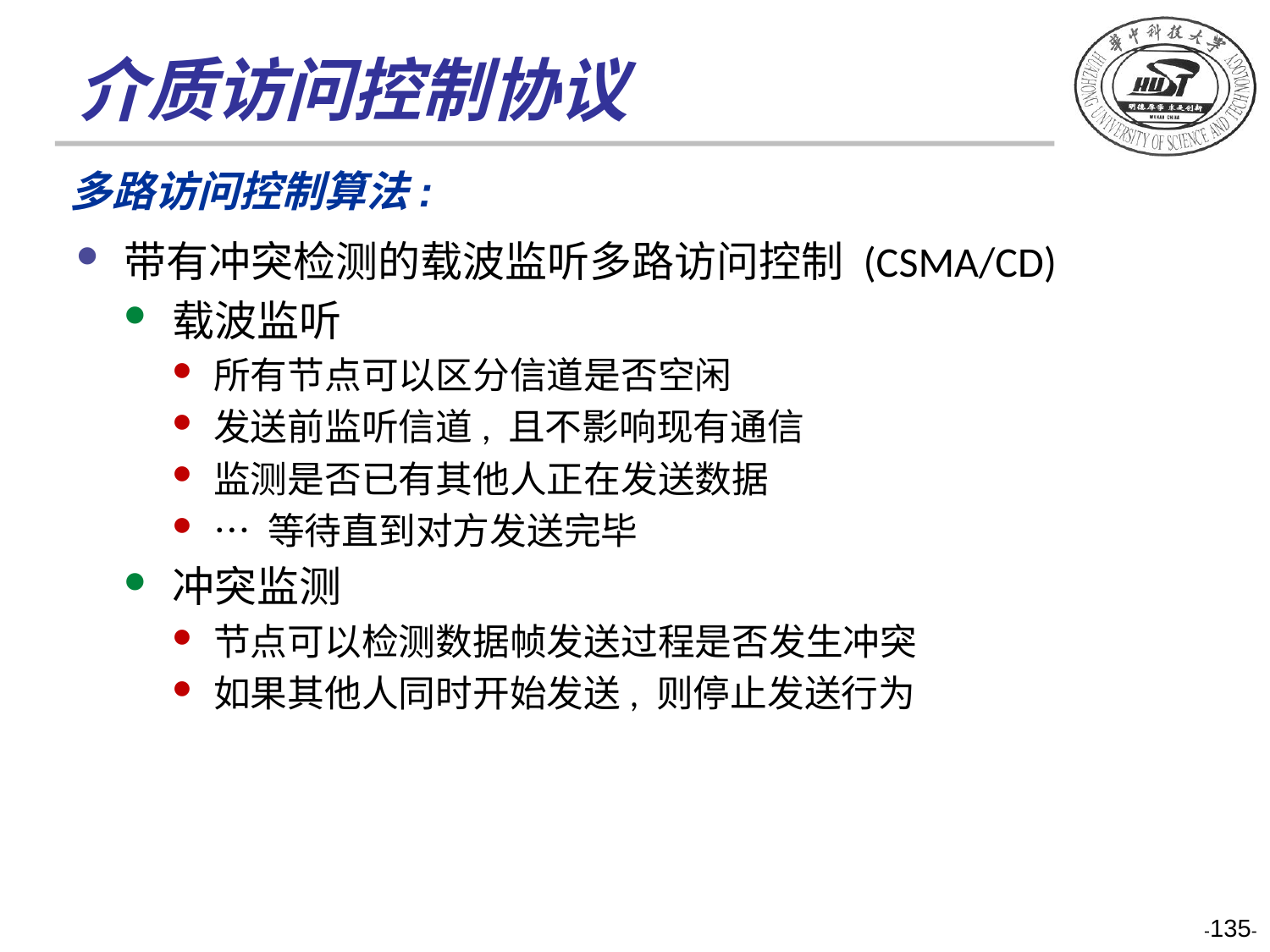

# 介质访问控制协议
多路访问控制算法:
带有冲突检测的载波监听多路访问控制 (CSMA/CD)
载波监听
所有节点可以区分信道是否空闲
发送前监听信道, 且不影响现有通信
监测是否已有其他人正在发送数据
… 等待直到对方发送完毕
冲突监测
节点可以检测数据帧发送过程是否发生冲突
如果其他人同时开始发送, 则停止发送行为

-135-